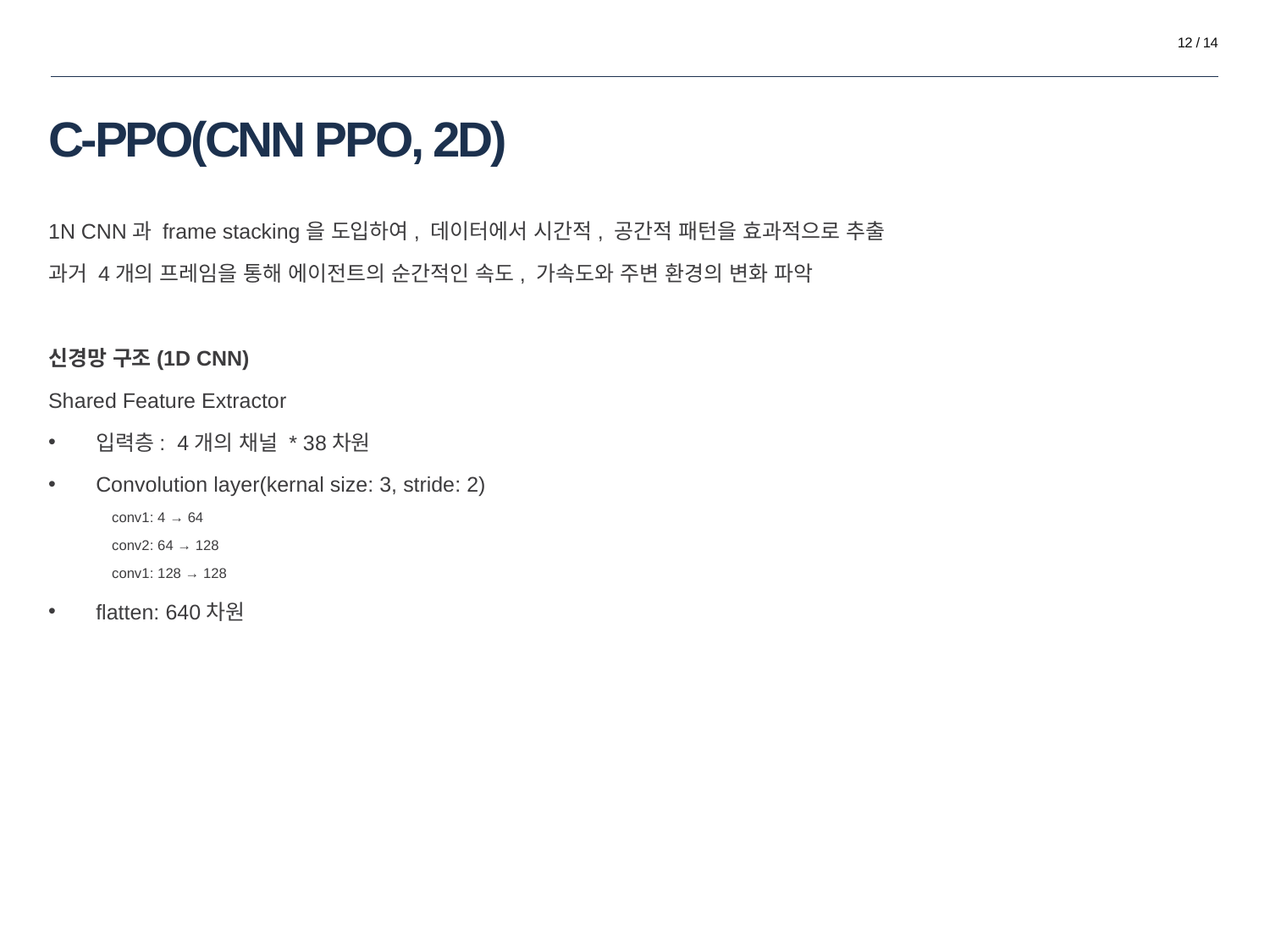

12 / 14
# C-PPO(CNN PPO, 2D)
1N CNN과 frame stacking을 도입하여, 데이터에서 시간적, 공간적 패턴을 효과적으로 추출
과거 4개의 프레임을 통해 에이전트의 순간적인 속도, 가속도와 주변 환경의 변화 파악

신경망 구조(1D CNN)
Shared Feature Extractor
입력층:  4개의 채널 * 38차원
Convolution layer(kernal size: 3, stride: 2)
conv1: 4 → 64
conv2: 64 → 128
conv1: 128 → 128
flatten: 640차원